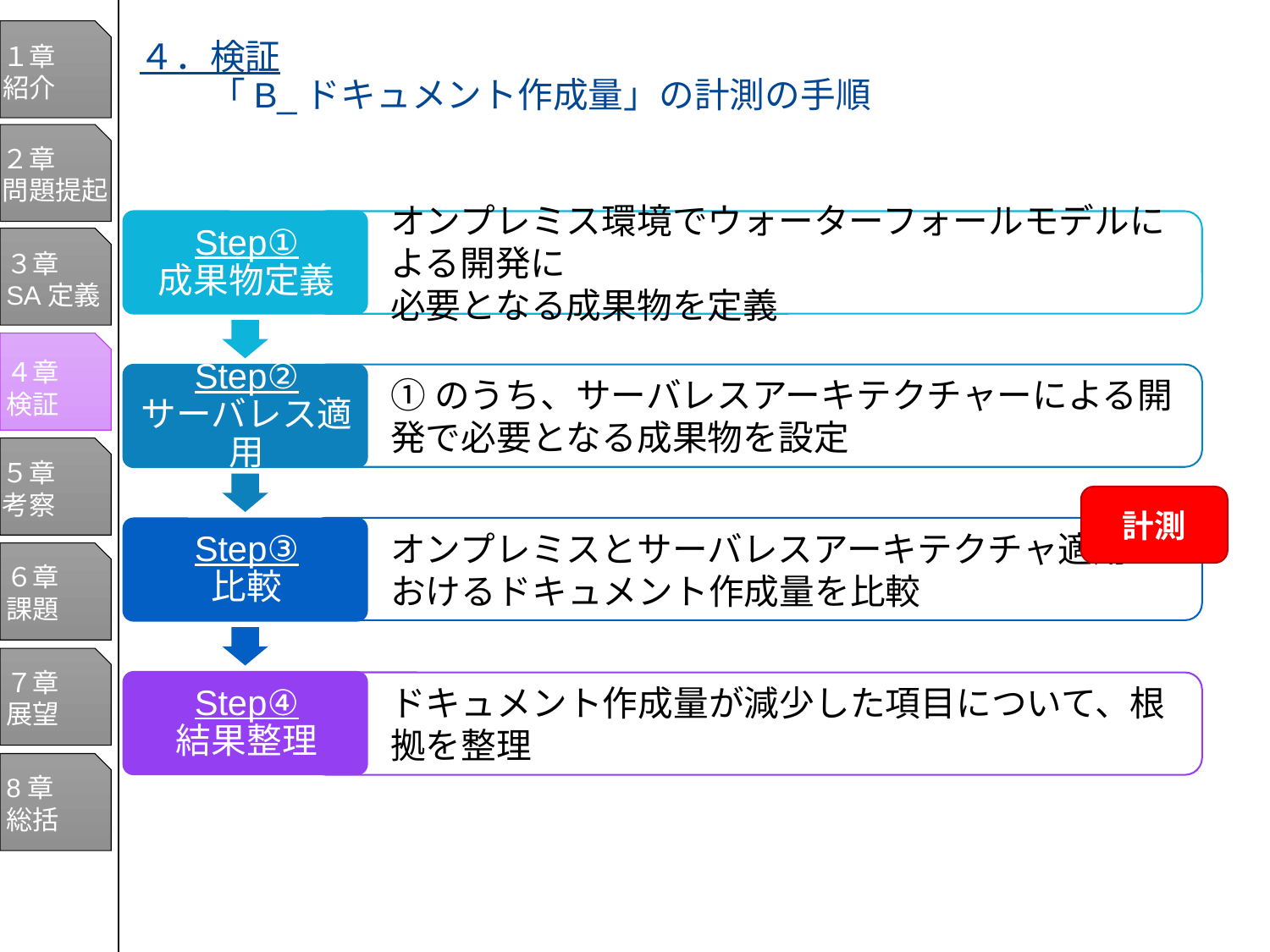

１章
紹介

２章
問題提起

３章
SA定義

４章
検証

５章
考察

６章
課題

７章
展望

8章
総括
# ４．検証 　　「B_ドキュメント作成量」の計測の手順
Step①
成果物定義

Step②
サーバレス適用

Step③
比較

Step④
結果整理
オンプレミス環境でウォーターフォールモデルによる開発に
必要となる成果物を定義
①のうち、サーバレスアーキテクチャーによる開発で必要となる成果物を設定
計測
オンプレミスとサーバレスアーキテクチャ適用に
おけるドキュメント作成量を比較
ドキュメント作成量が減少した項目について、根拠を整理